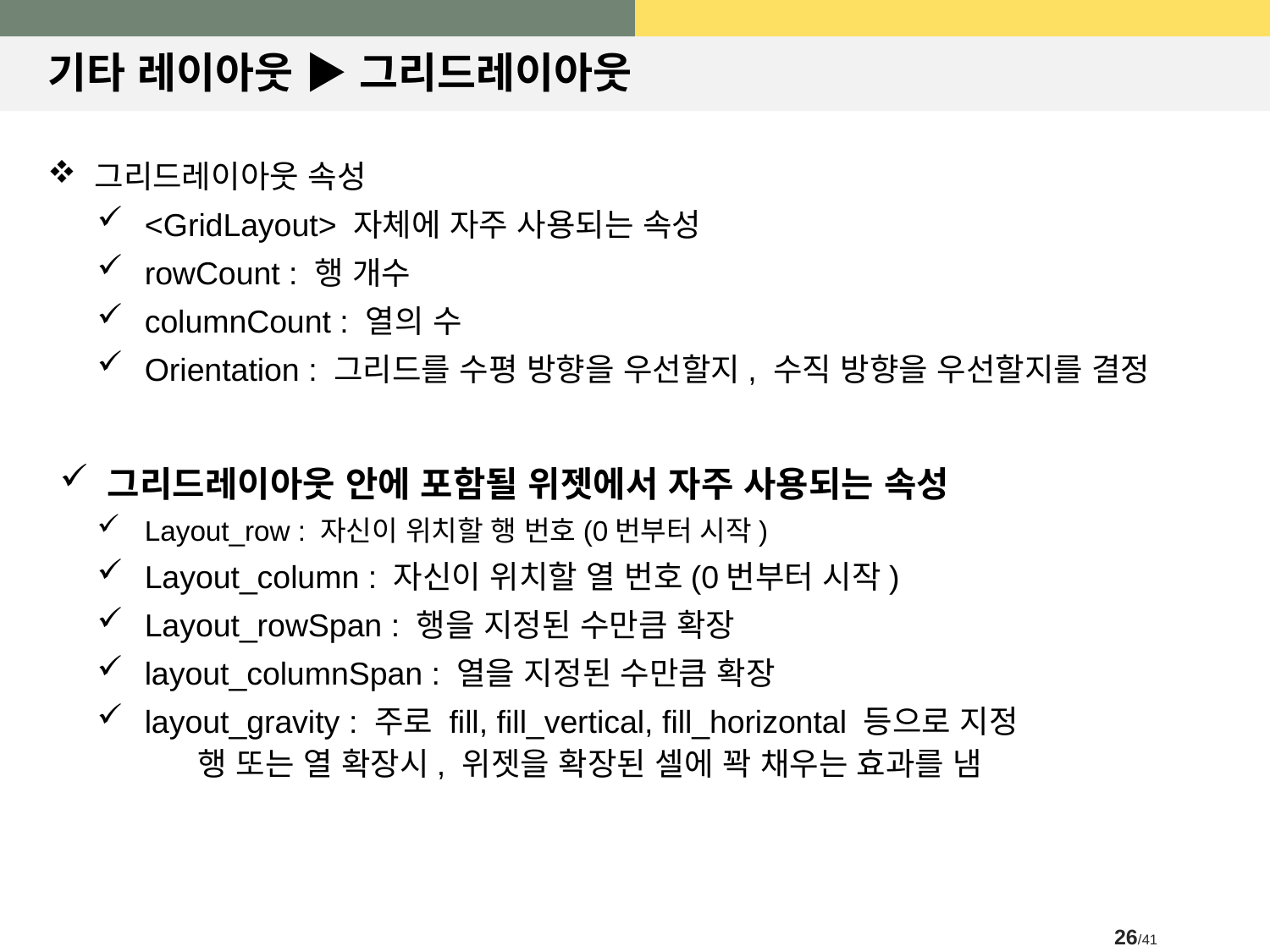

# 기타 레이아웃 ▶ 그리드레이아웃
그리드레이아웃 속성
<GridLayout> 자체에 자주 사용되는 속성
rowCount : 행 개수
columnCount : 열의 수
Orientation : 그리드를 수평 방향을 우선할지, 수직 방향을 우선할지를 결정

그리드레이아웃 안에 포함될 위젯에서 자주 사용되는 속성
Layout_row : 자신이 위치할 행 번호(0번부터 시작)
Layout_column : 자신이 위치할 열 번호(0번부터 시작)
Layout_rowSpan : 행을 지정된 수만큼 확장
layout_columnSpan : 열을 지정된 수만큼 확장
layout_gravity : 주로 fill, fill_vertical, fill_horizontal 등으로 지정    	             행 또는 열 확장시, 위젯을 확장된 셀에 꽉 채우는 효과를 냄